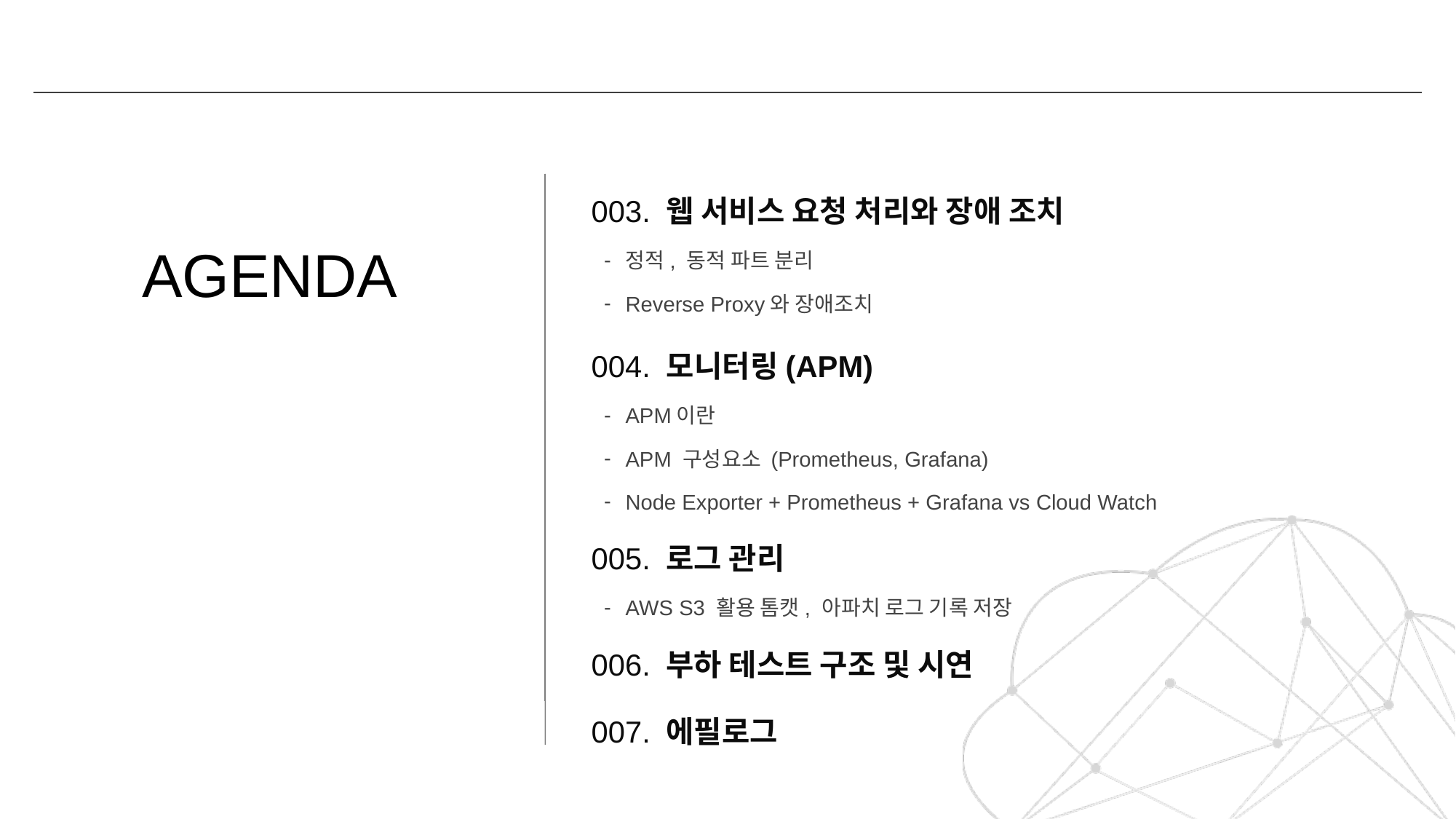

003. 웹 서비스 요청 처리와 장애 조치
정적, 동적 파트 분리
Reverse Proxy와 장애조치
# AGENDA

004. 모니터링(APM)
APM이란
APM 구성요소 (Prometheus, Grafana)
Node Exporter + Prometheus + Grafana vs Cloud Watch
005. 로그 관리
AWS S3 활용 톰캣, 아파치 로그 기록 저장
006. 부하 테스트 구조 및 시연
007. 에필로그